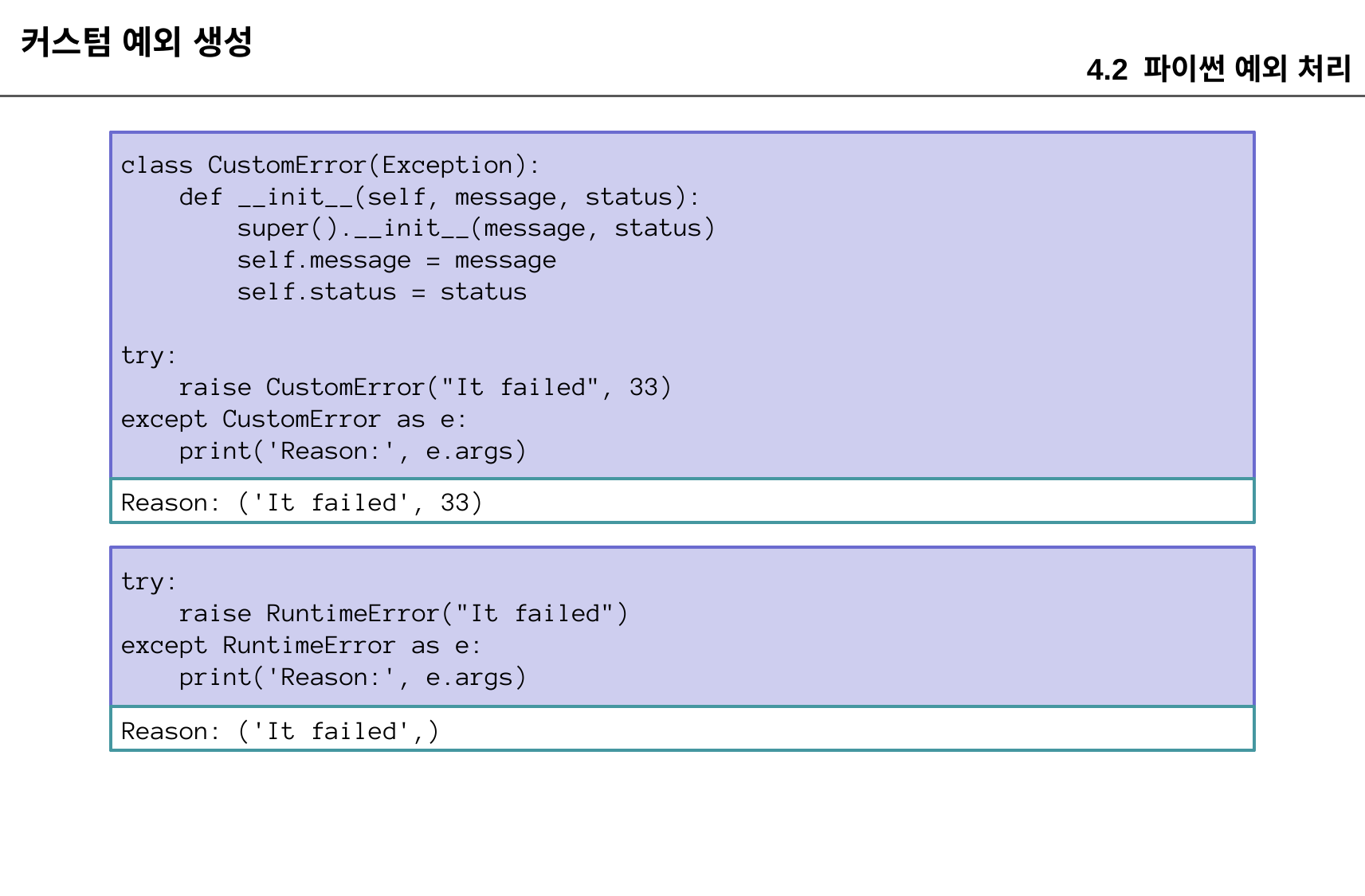

커스텀 예외 생성
4.2 파이썬 예외 처리
class CustomError(Exception):
    def __init__(self, message, status):
        super().__init__(message, status)
        self.message = message
        self.status = status

try:
    raise CustomError("It failed", 33)
except CustomError as e:
    print('Reason:', e.args)
Reason: ('It failed', 33)
try:
    raise RuntimeError("It failed")
except RuntimeError as e:
    print('Reason:', e.args)
Reason: ('It failed',)